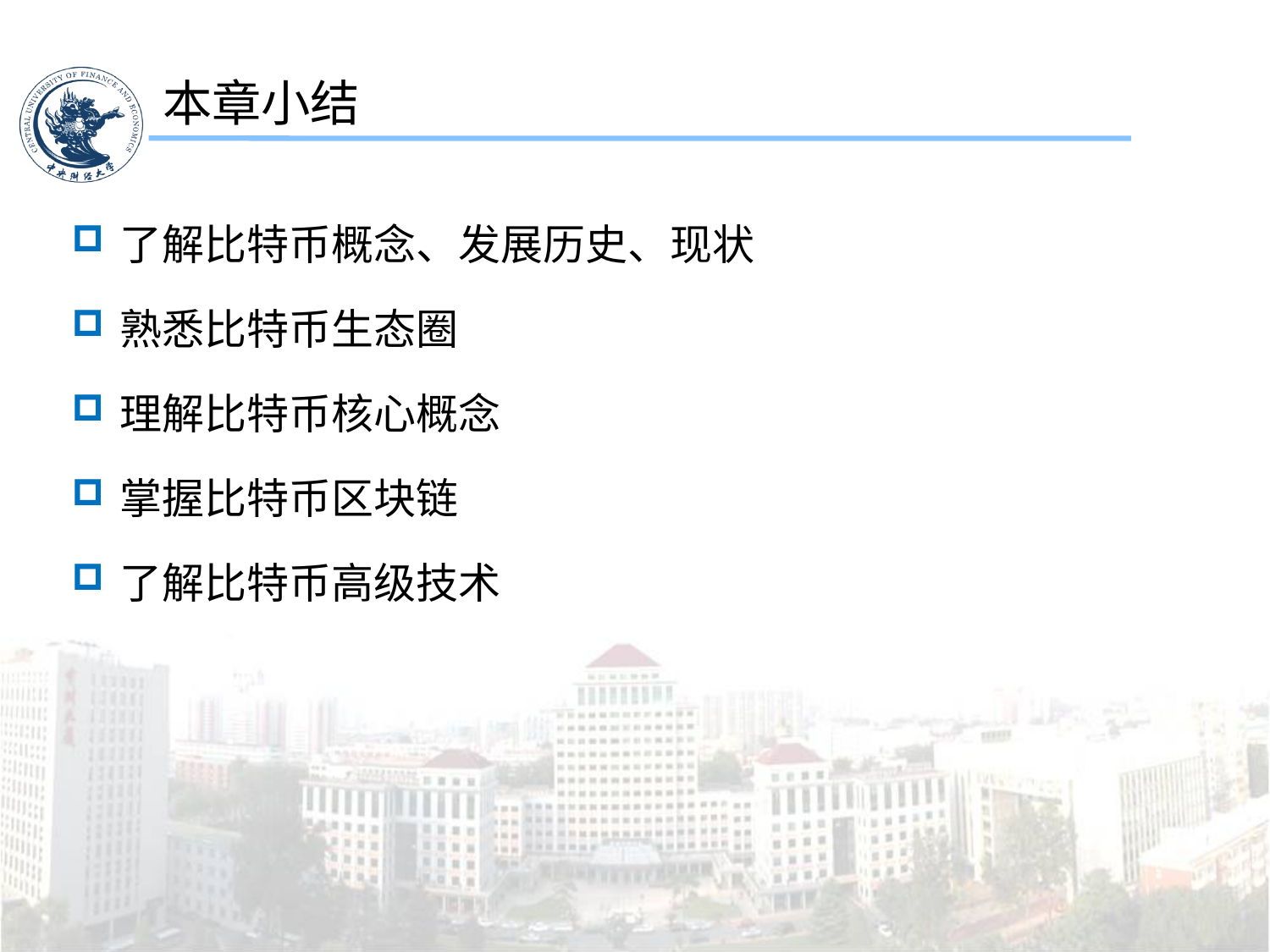

本章小结
了解比特币概念、发展历史、现状
熟悉比特币生态圈
理解比特币核心概念
掌握比特币区块链
了解比特币高级技术